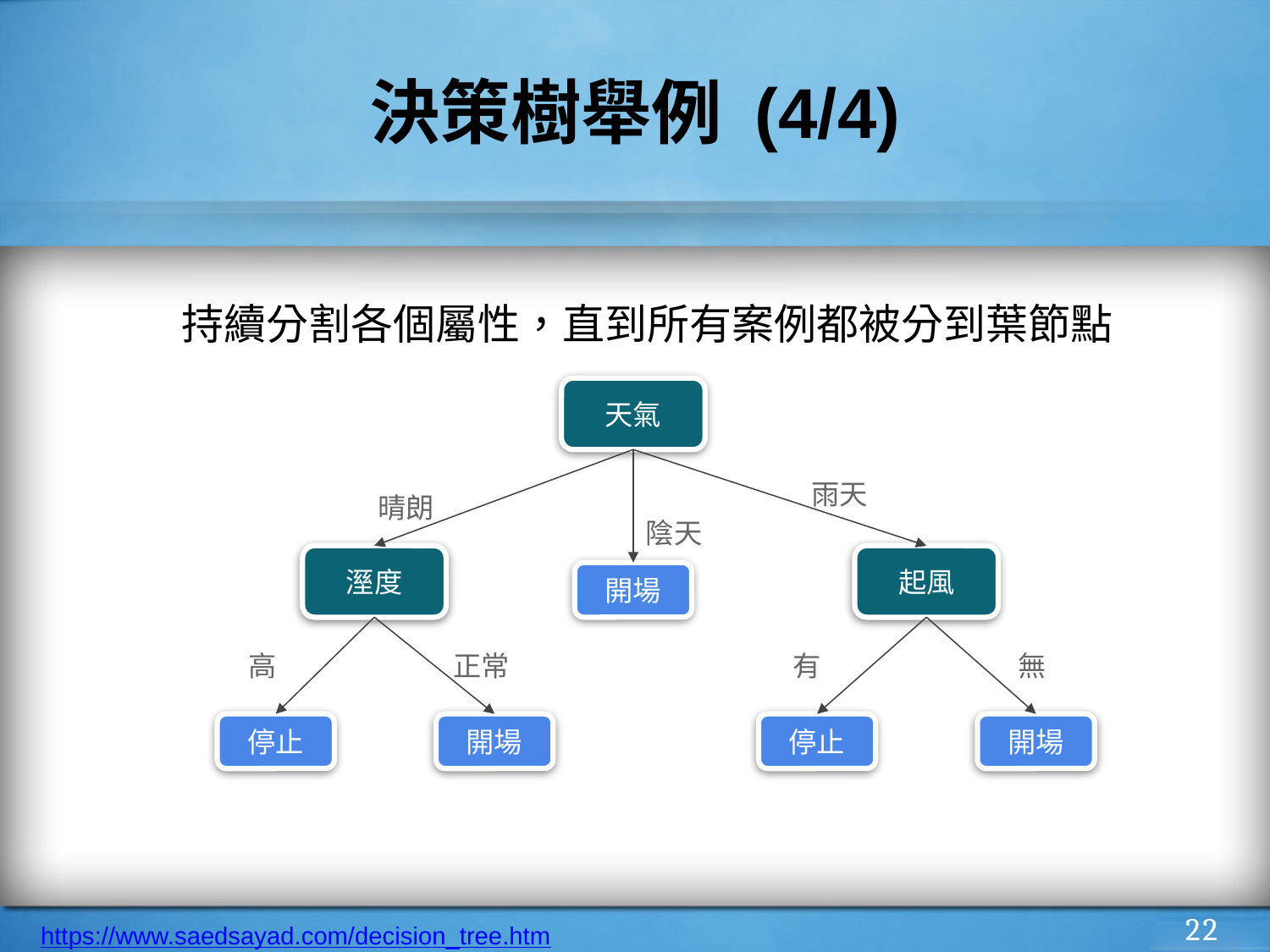

# 決策樹舉例 (4/4)
持續分割各個屬性，直到所有案例都被分到葉節點

天氣

雨天
晴朗
陰天
溼度
起風
開場
高
正常
有
無
停止
開場
停止
開場
22
https://www.saedsayad.com/decision_tree.htm